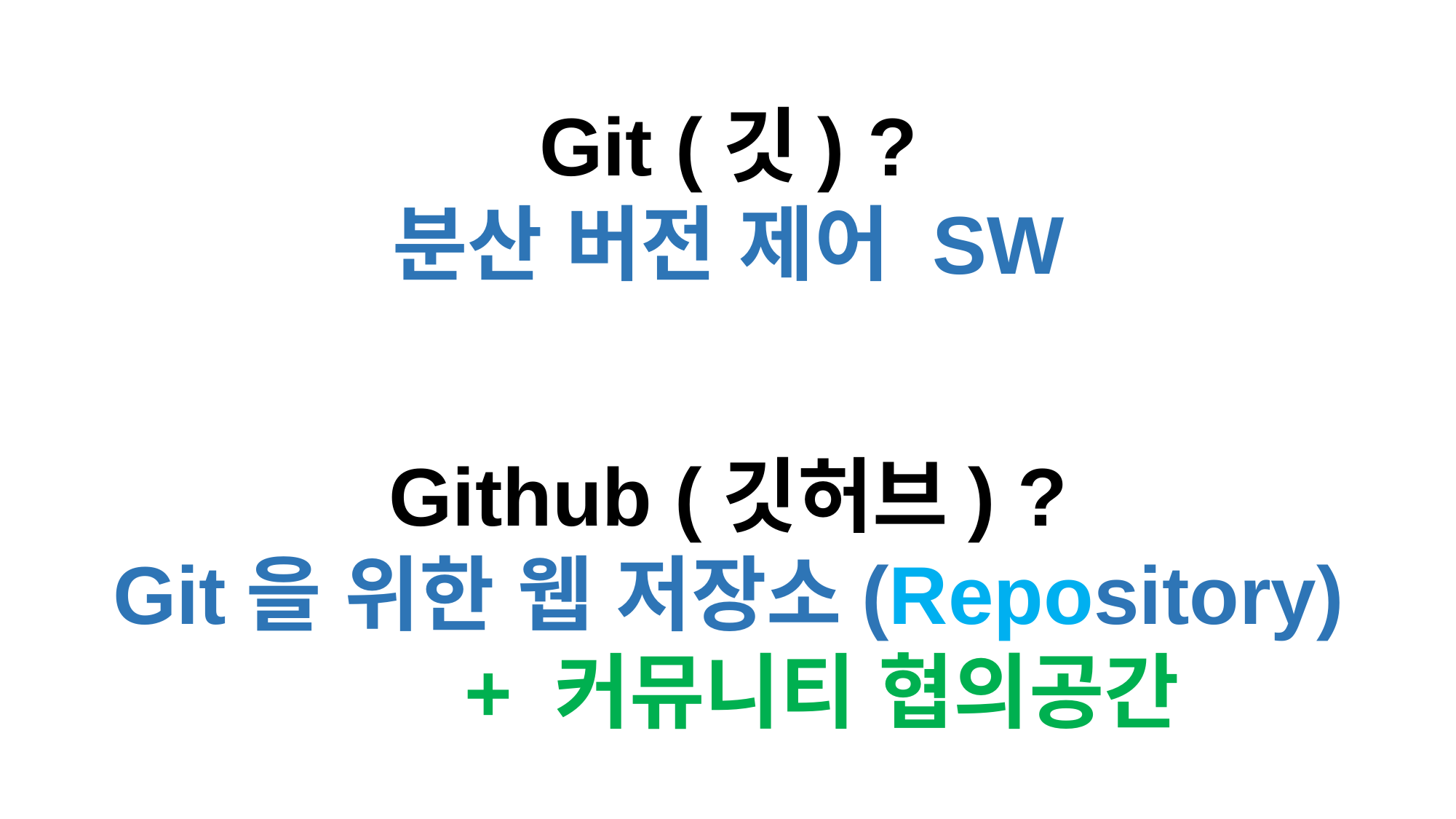

Git (깃) ?
분산 버전 제어 SW
Github (깃허브) ?
Git을 위한 웹 저장소(Repository)
+ 커뮤니티 협의공간